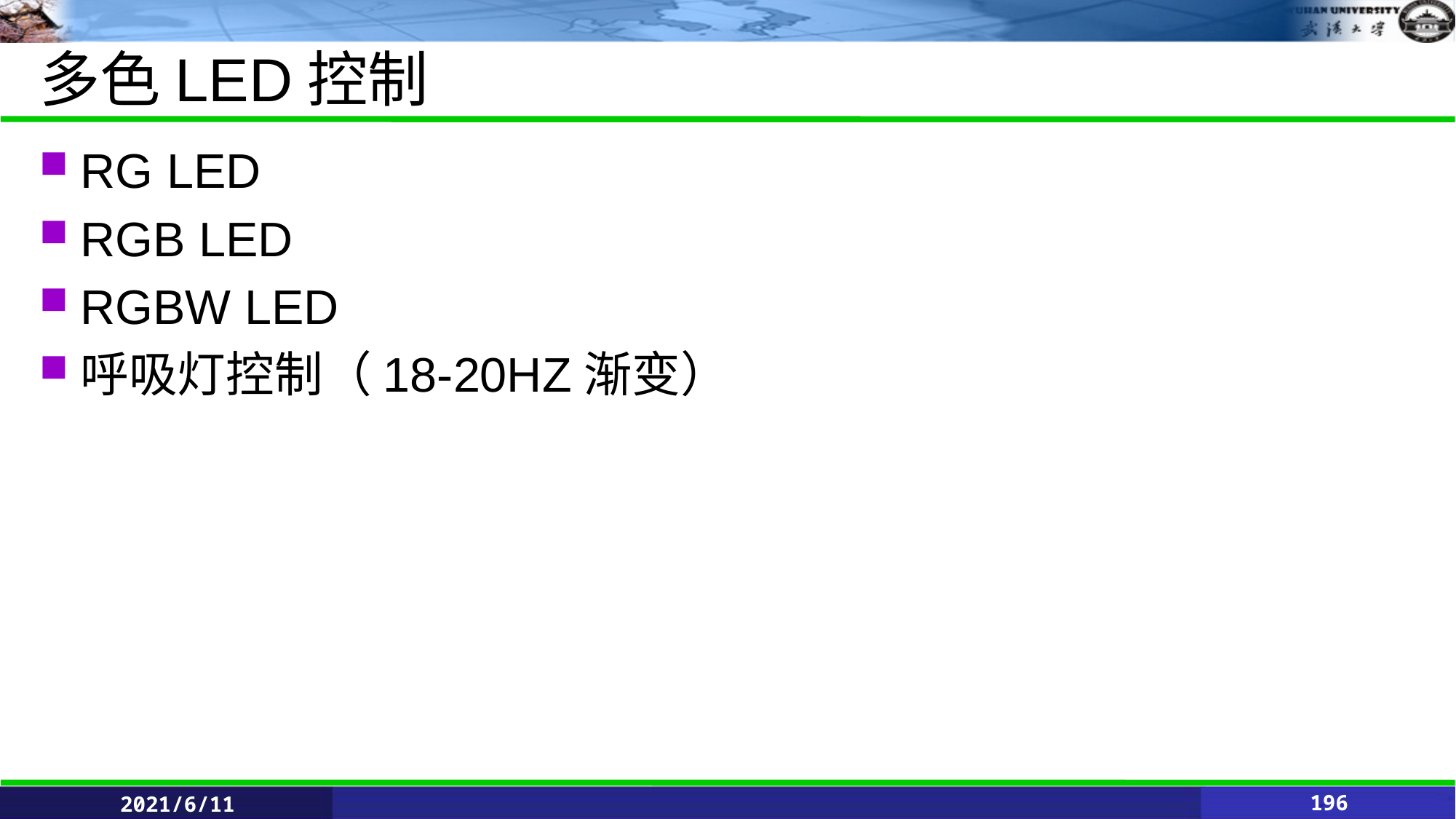

# 多色LED控制
RG LED
RGB LED
RGBW LED
呼吸灯控制（18-20HZ渐变）
2021/6/11

196